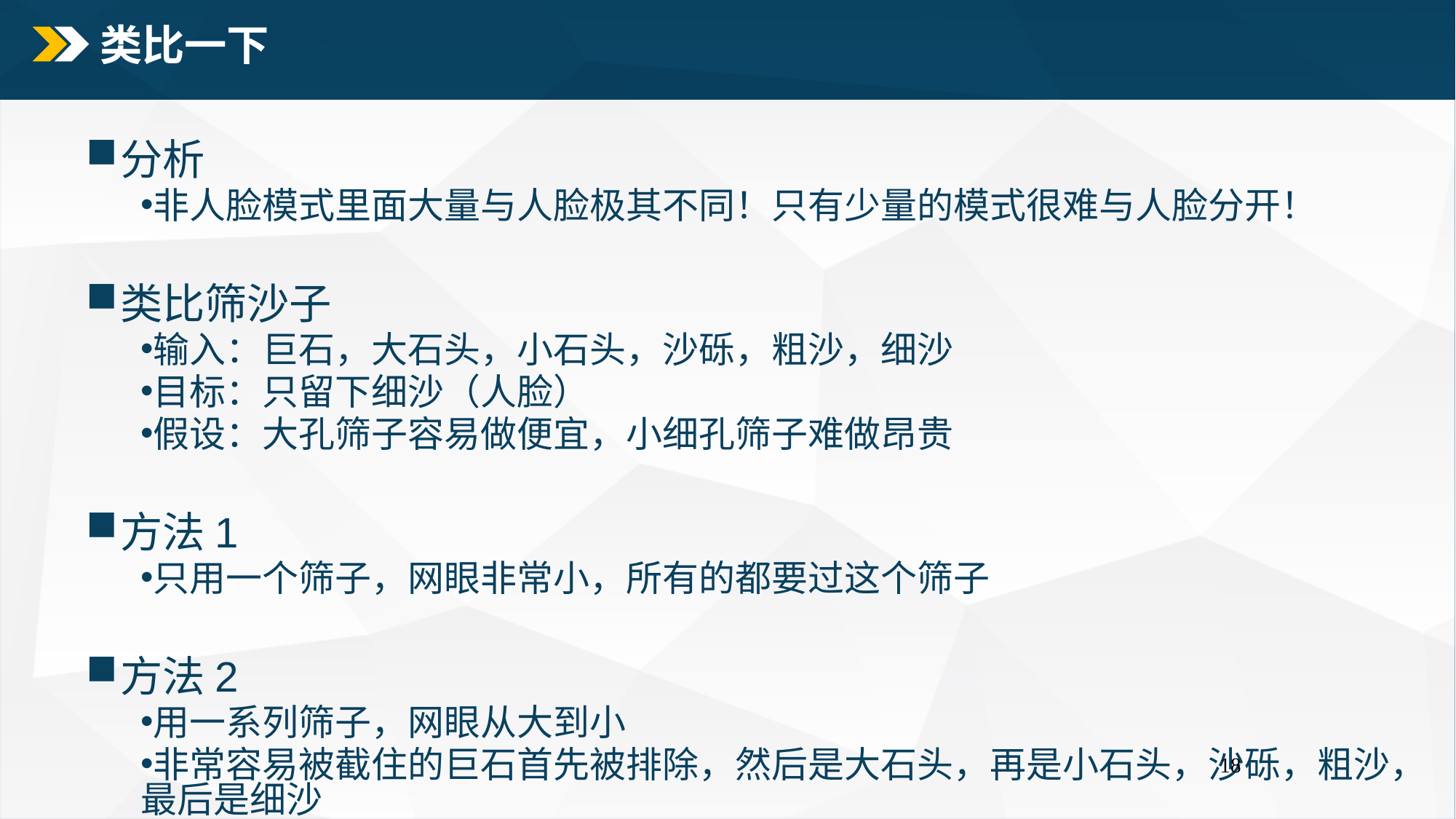

# 类比一下
分析
非人脸模式里面大量与人脸极其不同！只有少量的模式很难与人脸分开！

类比筛沙子
输入：巨石，大石头，小石头，沙砾，粗沙，细沙
目标：只留下细沙（人脸）
假设：大孔筛子容易做便宜，小细孔筛子难做昂贵

方法1
只用一个筛子，网眼非常小，所有的都要过这个筛子

方法2
用一系列筛子，网眼从大到小
非常容易被截住的巨石首先被排除，然后是大石头，再是小石头，沙砾，粗沙，最后是细沙
18